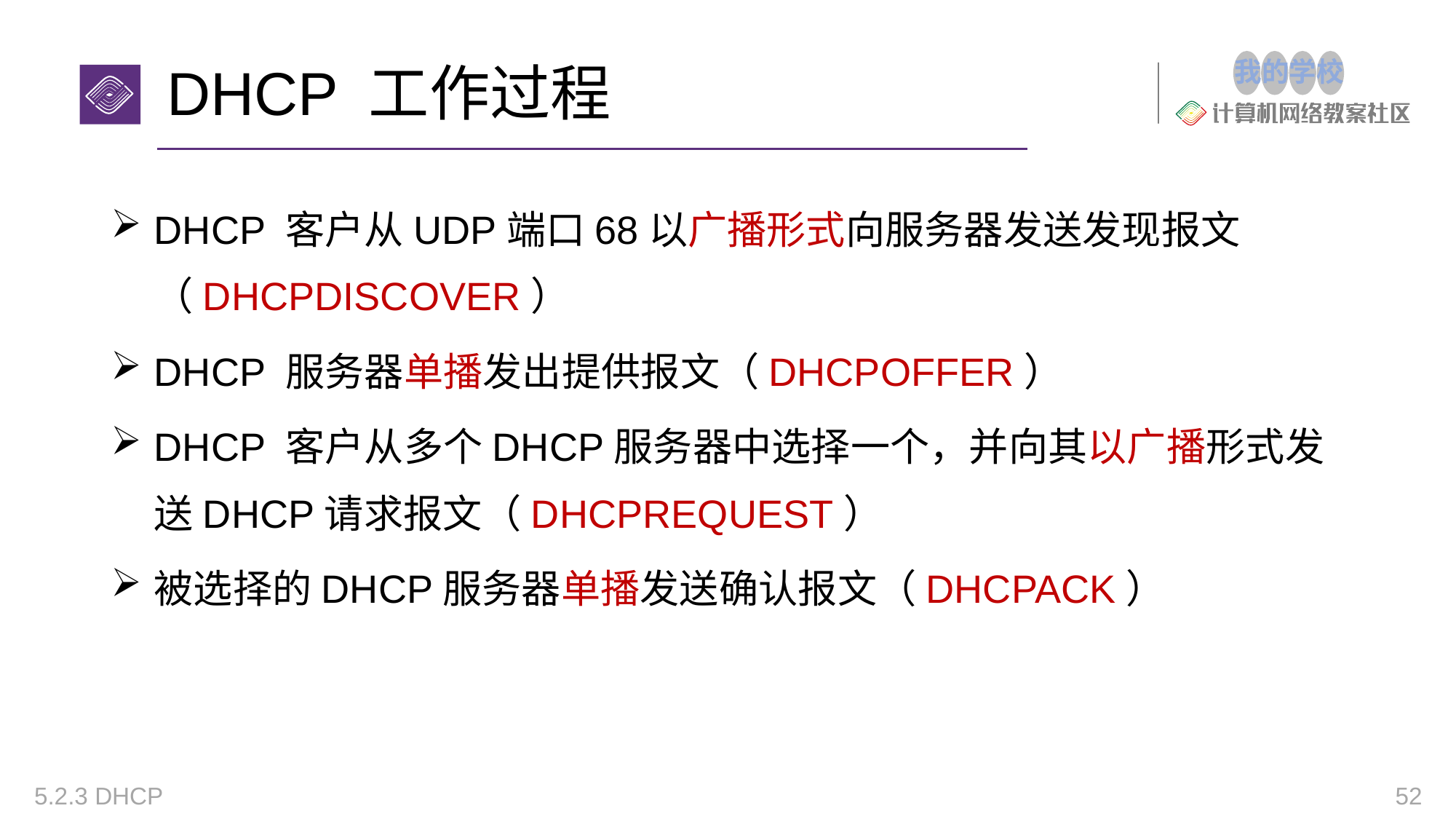

# DHCP 工作过程式
DHCP 客户从UDP端口68以广播形式向服务器发送发现报文（DHCPDISCOVER）
DHCP 服务器单播发出提供报文（DHCPOFFER）
DHCP 客户从多个DHCP服务器中选择一个，并向其以广播形式发送DHCP请求报文（DHCPREQUEST）
被选择的DHCP服务器单播发送确认报文（DHCPACK）
5.2.3 DHCP
52